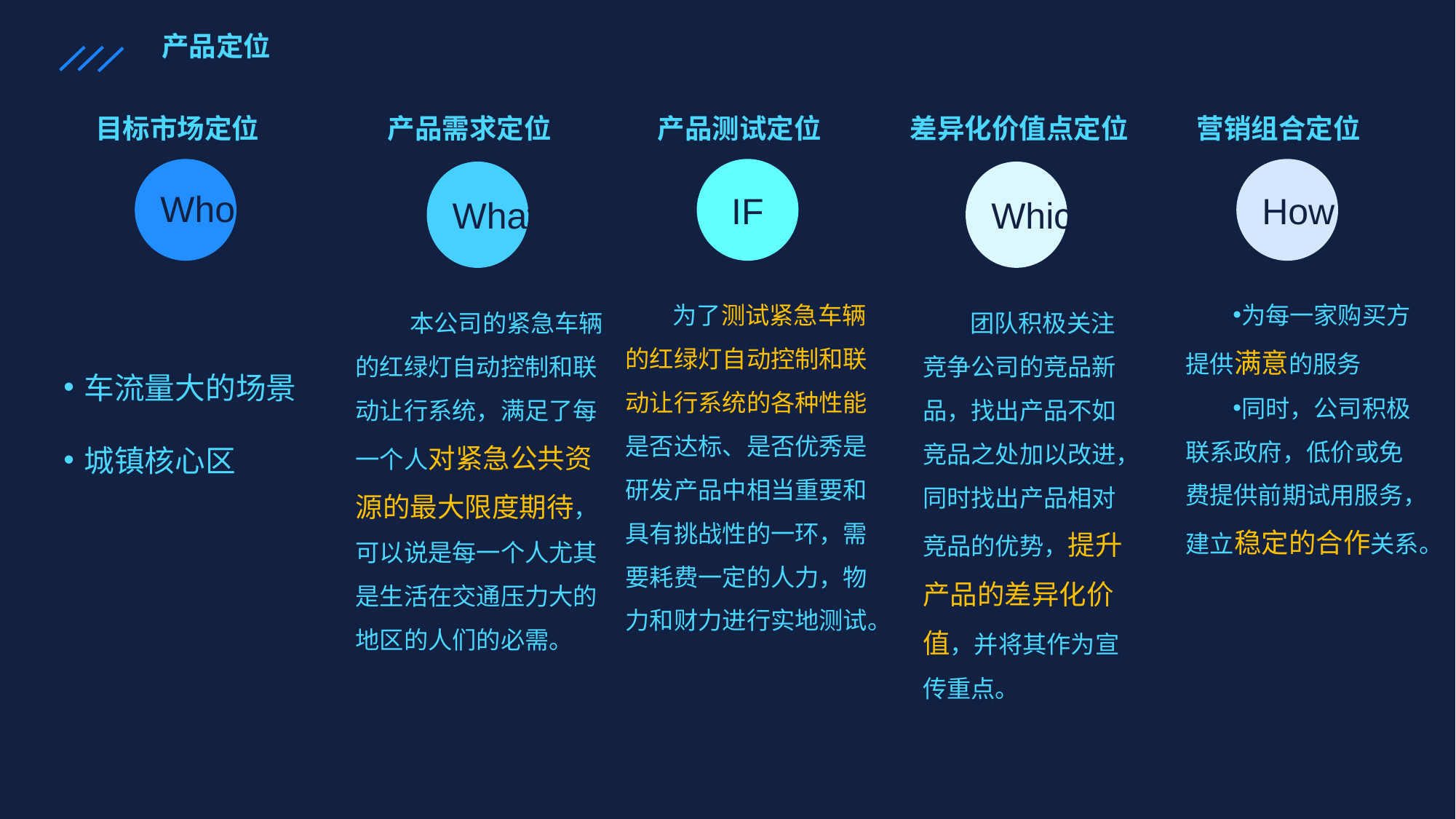

产品定位
目标市场定位
Who

车流量大的场景
城镇核心区
产品需求定位
What
 本公司的紧急车辆的红绿灯自动控制和联动让行系统，满足了每一个人对紧急公共资源的最大限度期待，可以说是每一个人尤其是生活在交通压力大的地区的人们的必需。
产品测试定位
IF
为了测试紧急车辆的红绿灯自动控制和联动让行系统的各种性能是否达标、是否优秀是研发产品中相当重要和具有挑战性的一环，需要耗费一定的人力，物力和财力进行实地测试。
差异化价值点定位
Which
团队积极关注竞争公司的竞品新品，找出产品不如竞品之处加以改进，同时找出产品相对竞品的优势，提升产品的差异化价值，并将其作为宣传重点。
营销组合定位
How
为每一家购买方提供满意的服务
同时，公司积极联系政府，低价或免费提供前期试用服务，建立稳定的合作关系。